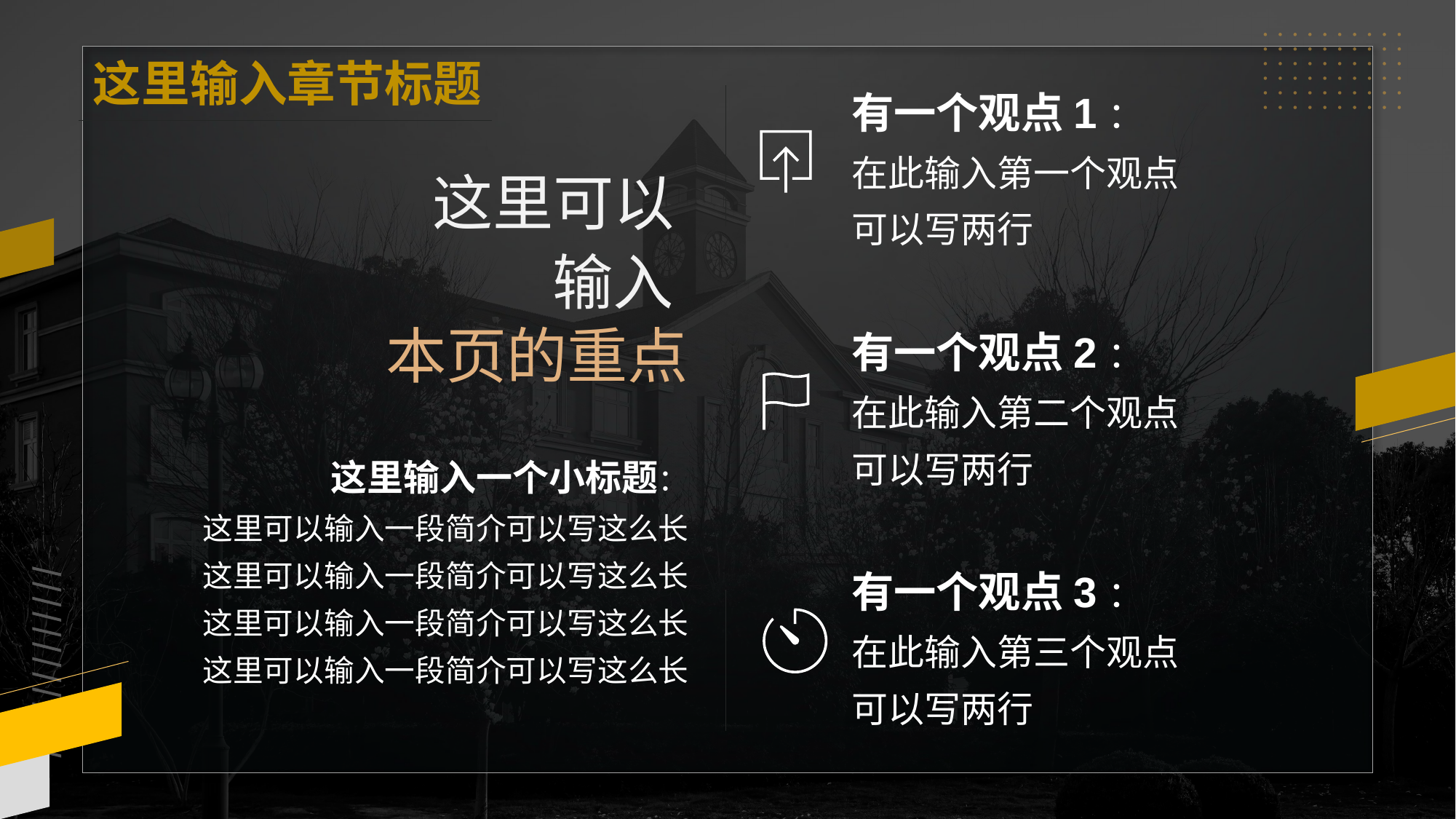

这里输入章节标题
有一个观点1：
在此输入第一个观点
可以写两行

这里可以
输入
本页的重点
有一个观点2：
在此输入第二个观点
可以写两行

这里输入一个小标题：
这里可以输入一段简介可以写这么长
这里可以输入一段简介可以写这么长
这里可以输入一段简介可以写这么长
这里可以输入一段简介可以写这么长
有一个观点3：
在此输入第三个观点
可以写两行